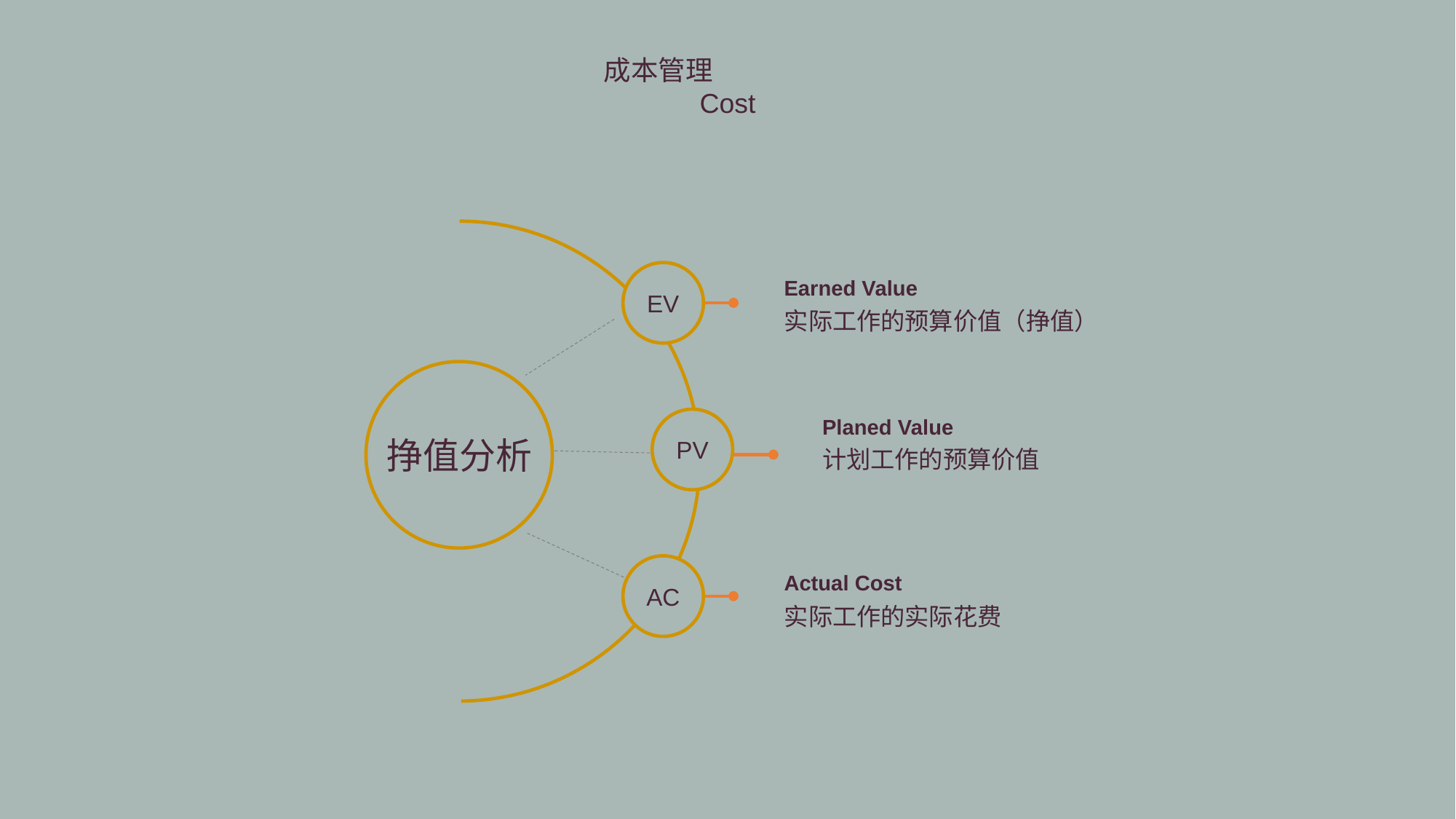

成本管理
Cost

EV
Earned Value
实际工作的预算价值（挣值）
挣值分析
Planed Value
PV
计划工作的预算价值
AC
Actual Cost
实际工作的实际花费